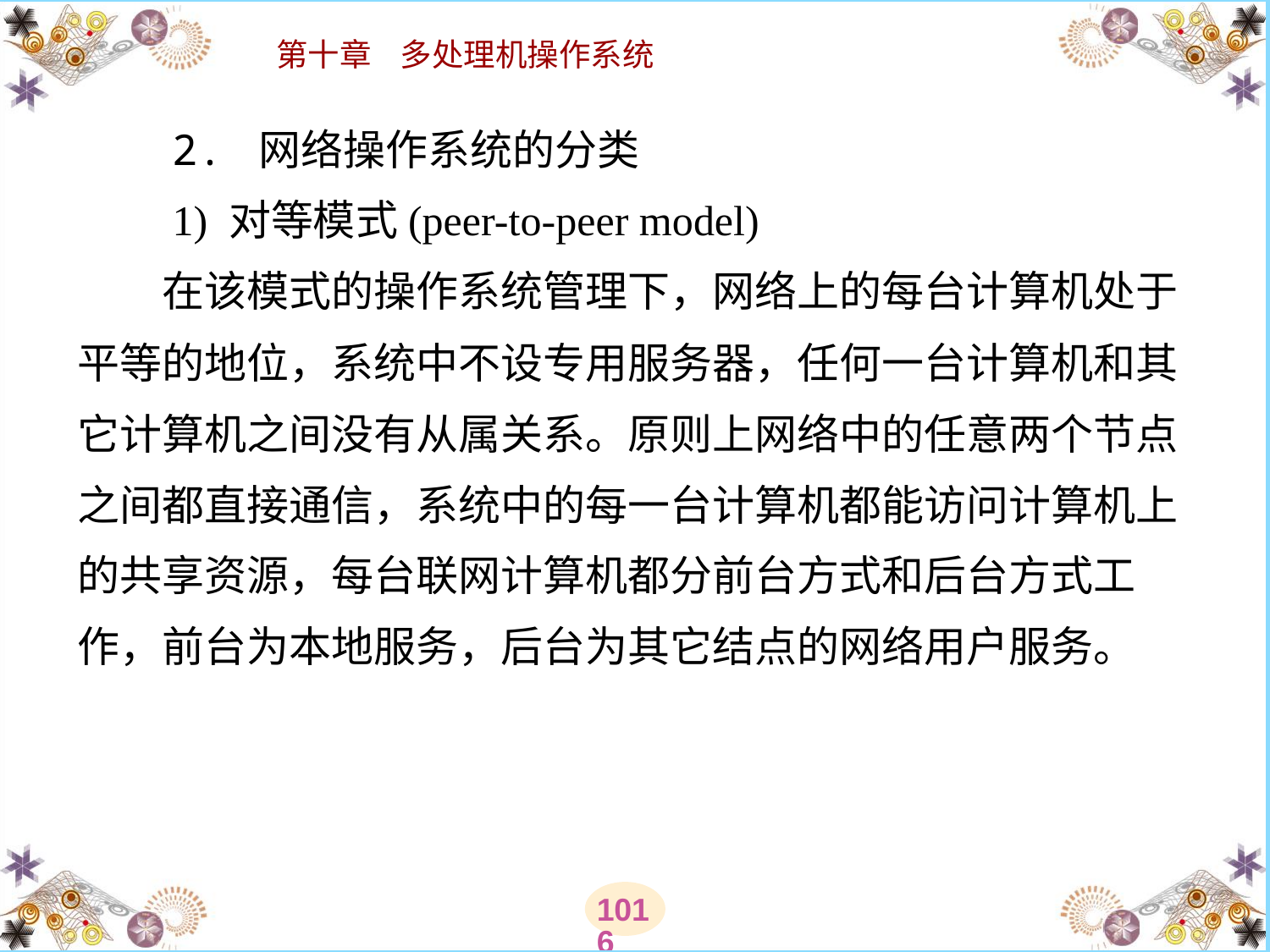

# 2. 网络操作系统的分类 　　1) 对等模式(peer-to-peer model) 　　在该模式的操作系统管理下，网络上的每台计算机处于平等的地位，系统中不设专用服务器，任何一台计算机和其它计算机之间没有从属关系。原则上网络中的任意两个节点之间都直接通信，系统中的每一台计算机都能访问计算机上的共享资源，每台联网计算机都分前台方式和后台方式工作，前台为本地服务，后台为其它结点的网络用户服务。